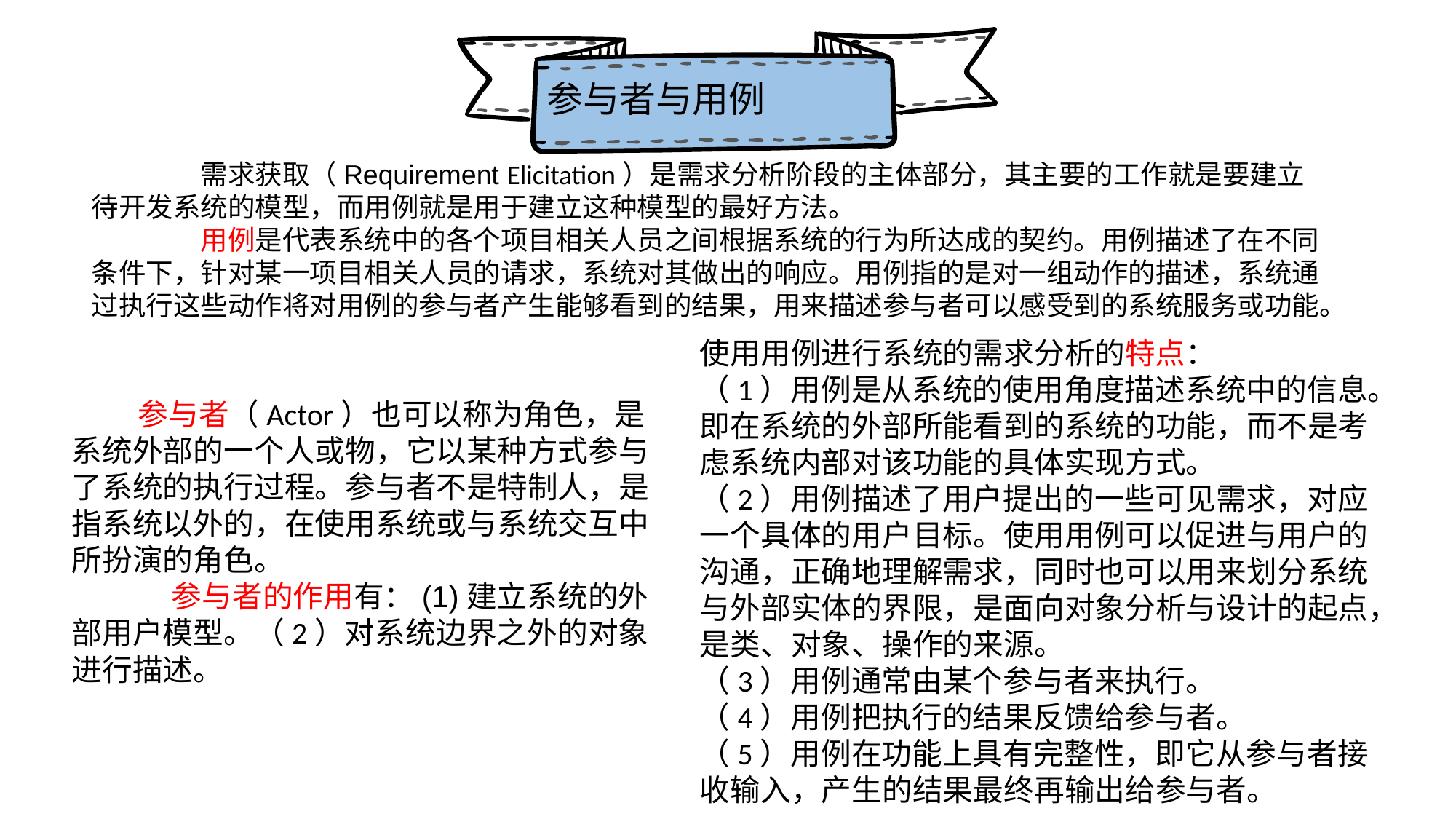

参与者与用例
	需求获取（Requirement Elicitation）是需求分析阶段的主体部分，其主要的工作就是要建立待开发系统的模型，而用例就是用于建立这种模型的最好方法。	用例是代表系统中的各个项目相关人员之间根据系统的行为所达成的契约。用例描述了在不同条件下，针对某一项目相关人员的请求，系统对其做出的响应。用例指的是对一组动作的描述，系统通过执行这些动作将对用例的参与者产生能够看到的结果，用来描述参与者可以感受到的系统服务或功能。
使用用例进行系统的需求分析的特点：
（1）用例是从系统的使用角度描述系统中的信息。即在系统的外部所能看到的系统的功能，而不是考虑系统内部对该功能的具体实现方式。
（2）用例描述了用户提出的一些可见需求，对应一个具体的用户目标。使用用例可以促进与用户的沟通，正确地理解需求，同时也可以用来划分系统与外部实体的界限，是面向对象分析与设计的起点，是类、对象、操作的来源。
（3）用例通常由某个参与者来执行。
（4）用例把执行的结果反馈给参与者。
（5）用例在功能上具有完整性，即它从参与者接收输入，产生的结果最终再输出给参与者。
    参与者（Actor）也可以称为角色，是系统外部的一个人或物，它以某种方式参与了系统的执行过程。参与者不是特制人，是指系统以外的，在使用系统或与系统交互中所扮演的角色。
         参与者的作用有：(1)建立系统的外部用户模型。（2）对系统边界之外的对象进行描述。